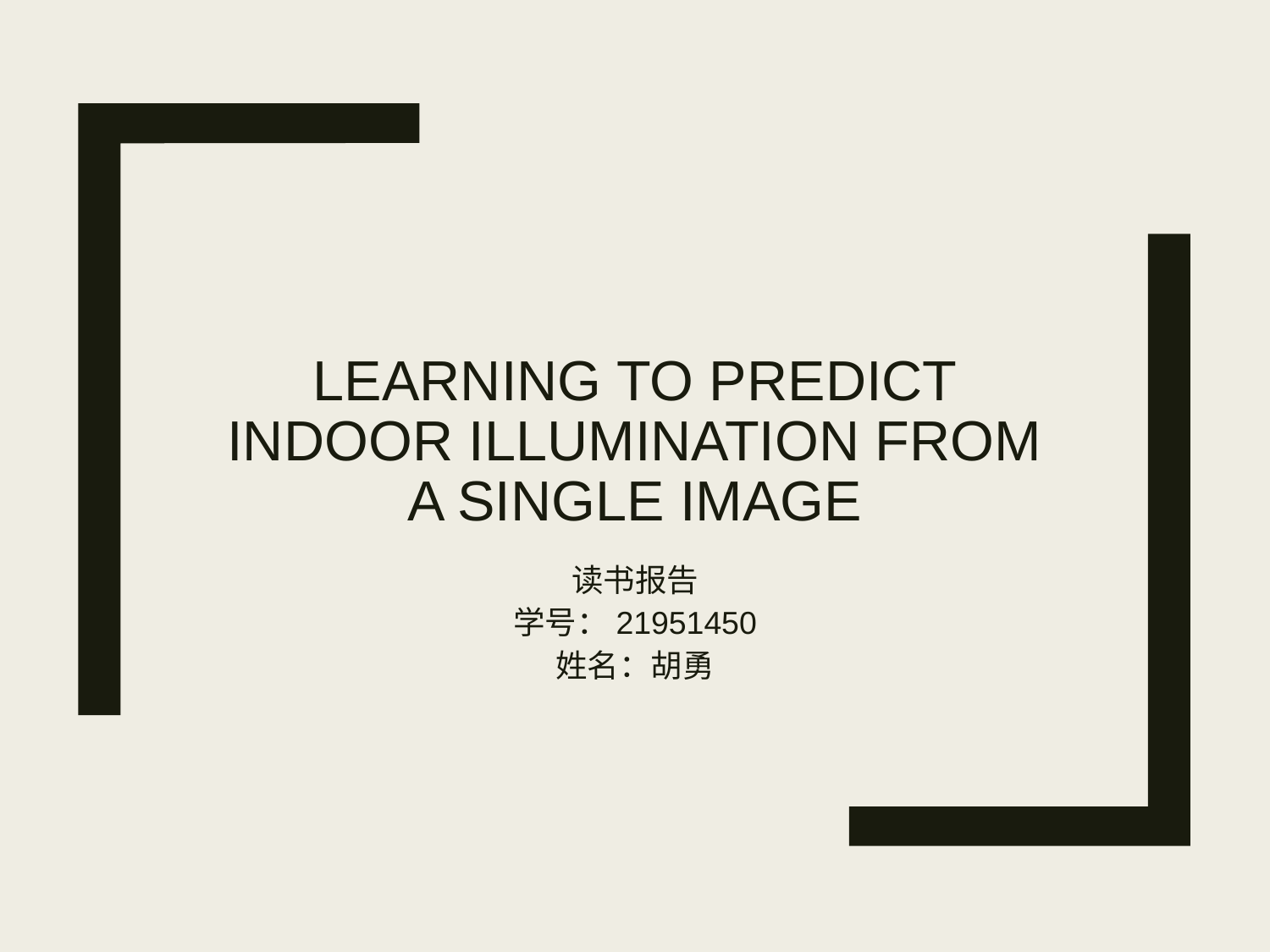

# Learning to Predict Indoor Illumination from a Single Image
读书报告
学号：21951450
姓名：胡勇